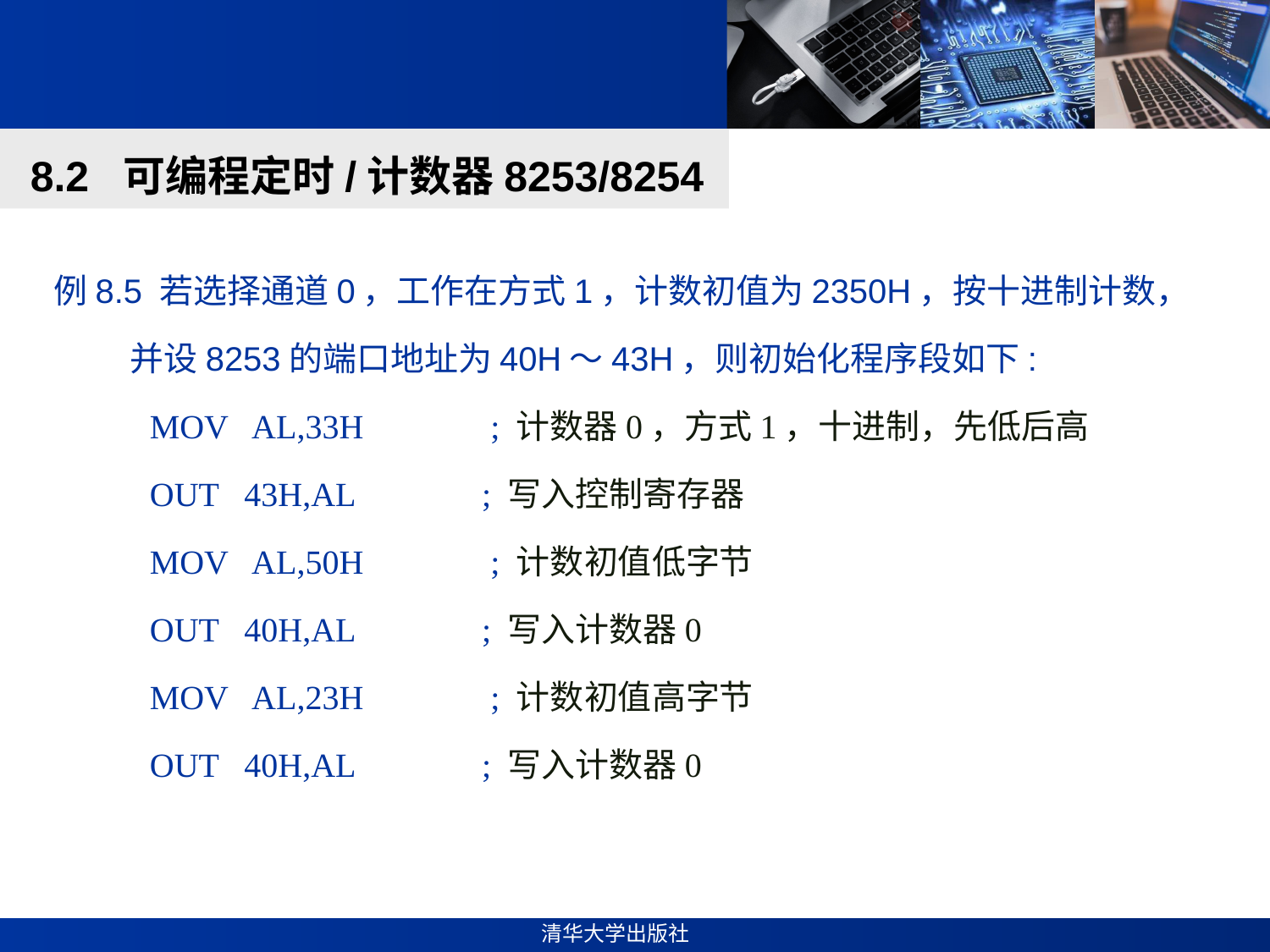

#
8.2  可编程定时/计数器8253/8254
例8.5 若选择通道0，工作在方式1，计数初值为2350H，按十进制计数，
         并设8253的端口地址为40H～43H，则初始化程序段如下:
MOV   AL,33H               ; 计数器0，方式1，十进制，先低后高
OUT   43H,AL               ; 写入控制寄存器
MOV   AL,50H               ; 计数初值低字节
OUT   40H,AL               ; 写入计数器0
MOV   AL,23H               ; 计数初值高字节
OUT   40H,AL               ; 写入计数器0